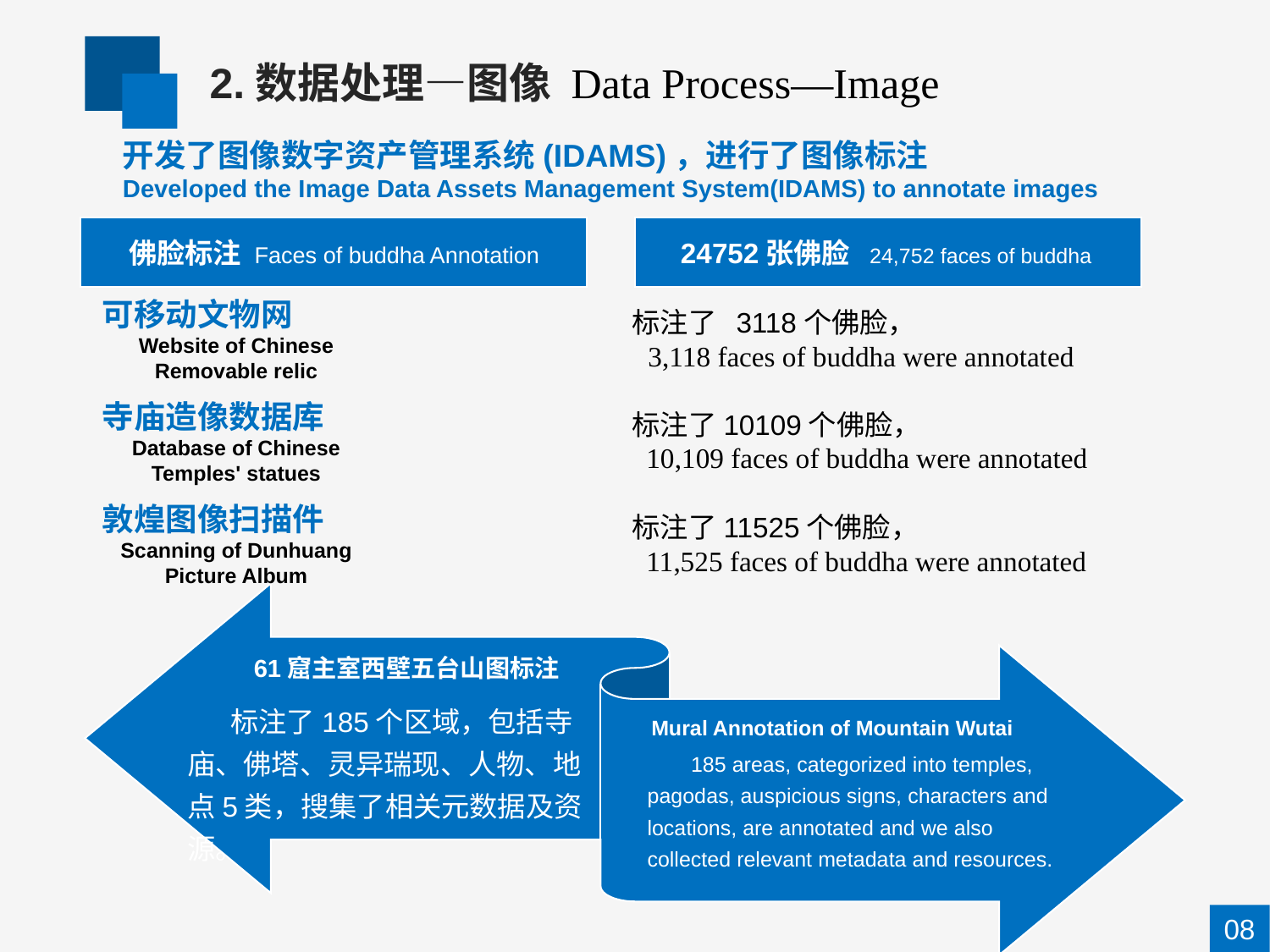

2.数据处理—图像 Data Process—Image
开发了图像数字资产管理系统(IDAMS)，进行了图像标注
Developed the Image Data Assets Management System(IDAMS) to annotate images

佛脸标注 Faces of buddha Annotation

24752张佛脸  24,752 faces of buddha
可移动文物网
Website of Chinese Removable relic
标注了  3118个佛脸，
  3,118 faces of buddha were annotated
寺庙造像数据库
Database of Chinese Temples' statues
标注了10109个佛脸，
  10,109 faces of buddha were annotated
敦煌图像扫描件
Scanning of Dunhuang Picture Album
标注了11525个佛脸，
  11,525 faces of buddha were annotated

185 areas, categorized into temples, pagodas, auspicious signs, characters and locations, are annotated and we also collected relevant metadata and resources.
61窟主室西壁五台山图标注
标注了185个区域，包括寺庙、佛塔、灵异瑞现、人物、地点5类，搜集了相关元数据及资源。
Mural Annotation of Mountain Wutai
08